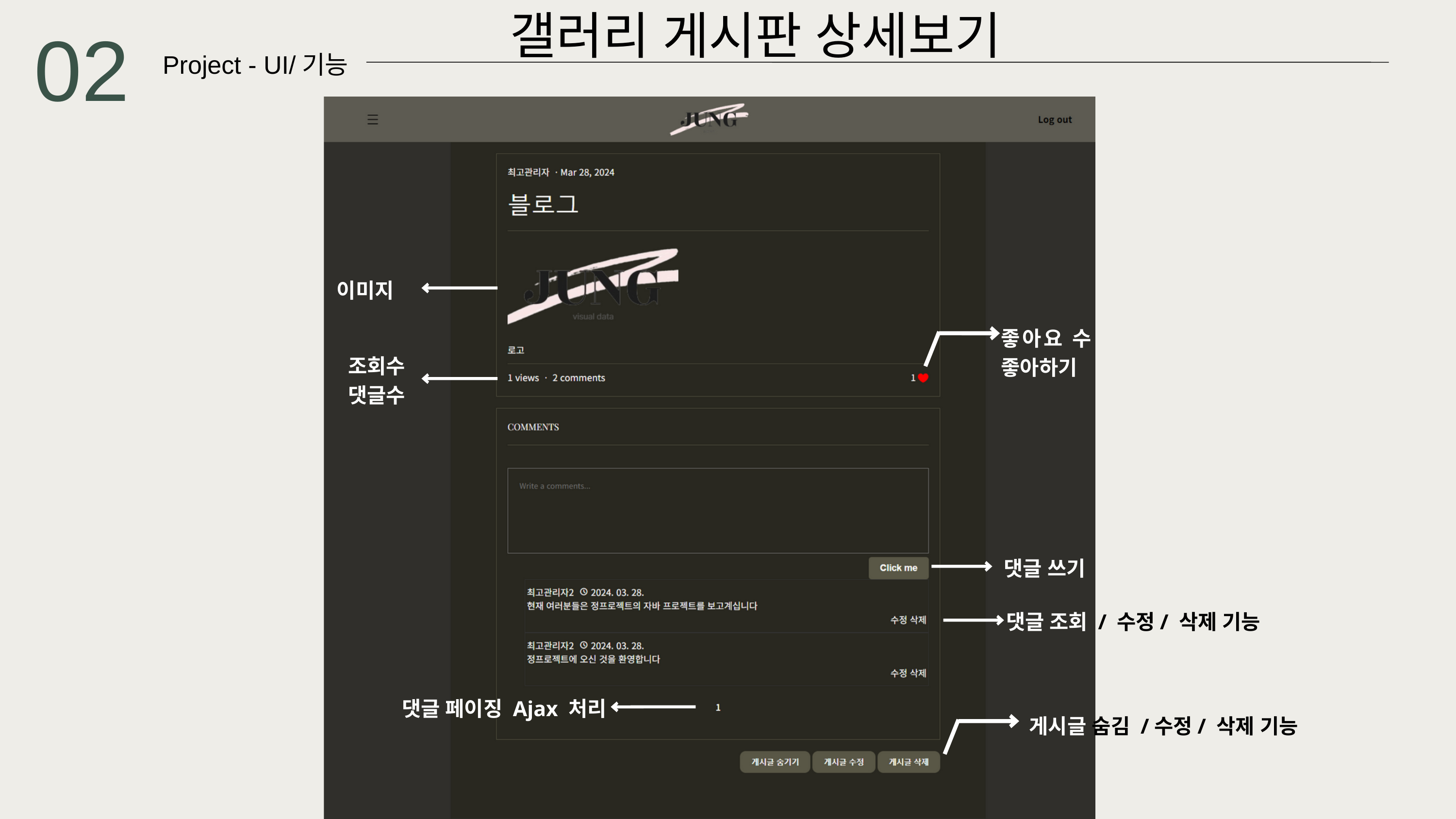

갤러리 게시판 상세보기
02
Project - UI/기능

이미지

좋아요 수
좋아하기

조회수
댓글수

댓글 쓰기

댓글 조회 / 수정/ 삭제 기능

댓글 페이징 Ajax 처리

게시글 숨김 /수정/ 삭제 기능